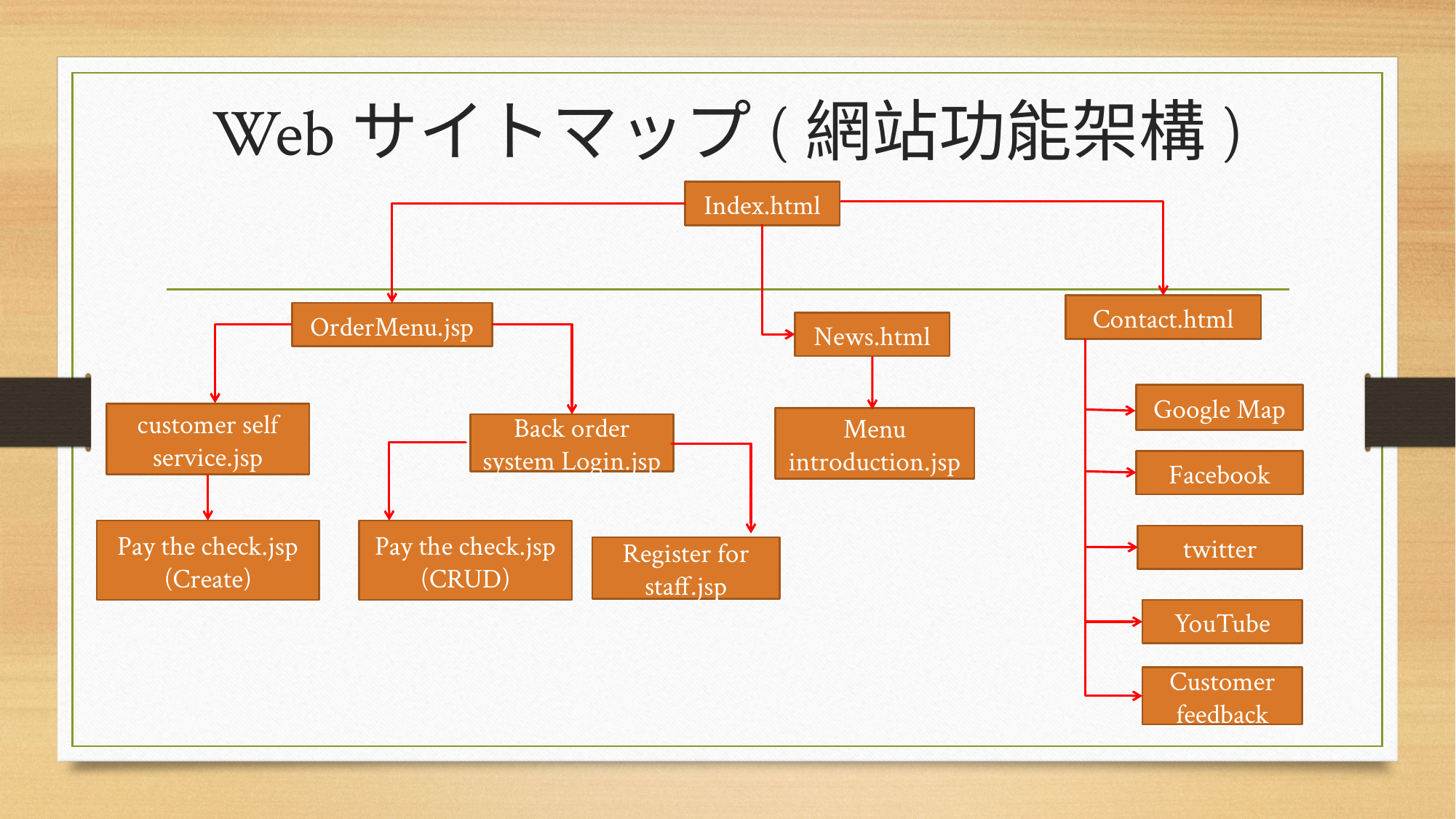

# Webサイトマップ(網站功能架構)
Index.html
Contact.html
OrderMenu.jsp
News.html
Google Map
customer self service.jsp
Menu introduction.jsp
Back order system Login.jsp
Facebook
Pay the check.jsp
(Create)
Pay the check.jsp
(CRUD)
twitter
Register for staff.jsp
YouTube
Customer feedback